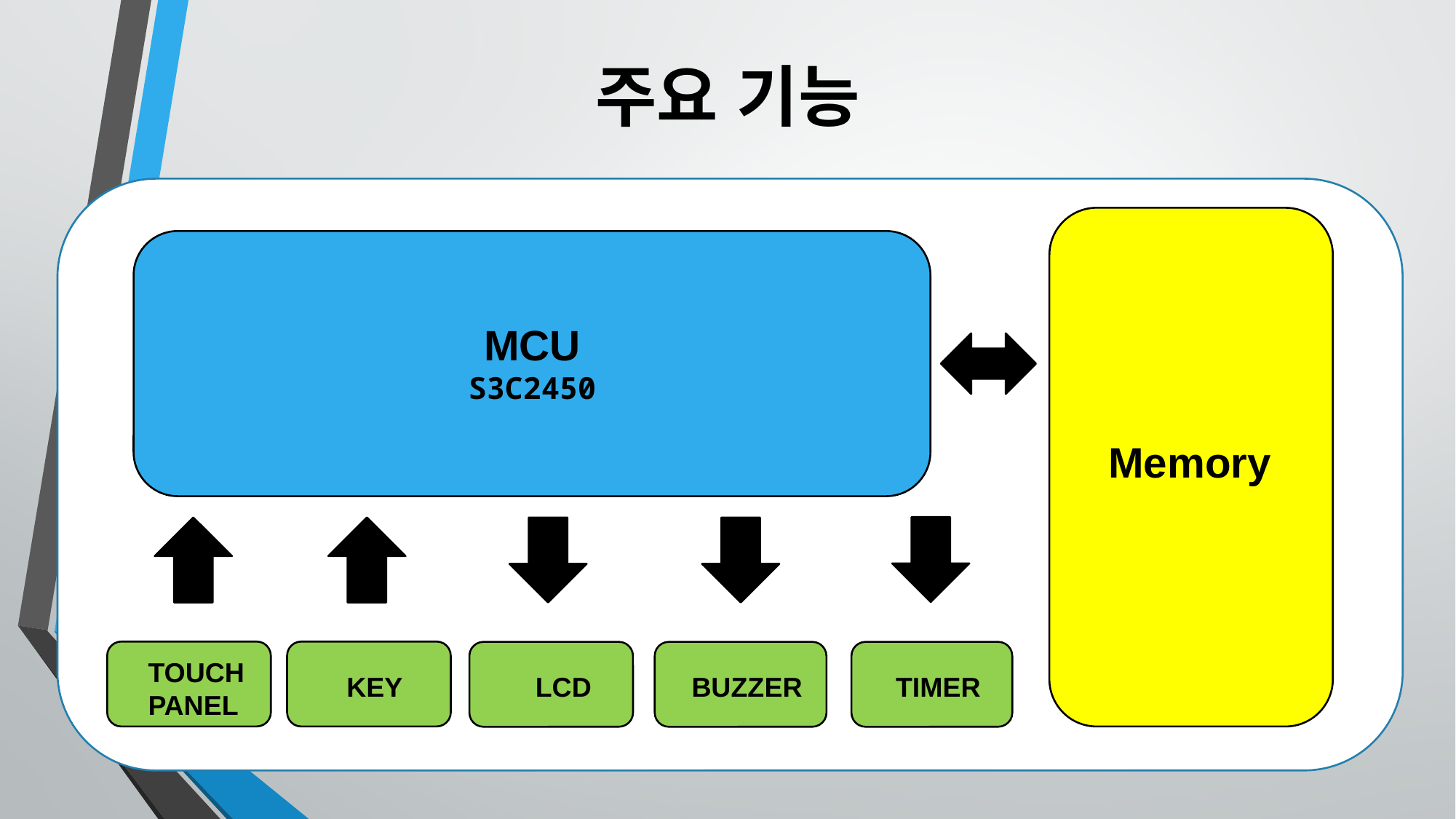

# 주요 기능

MCU
S3C2450

Memory

TOUCH
PANEL
 KEY
  LCD
BUZZER
TIMER